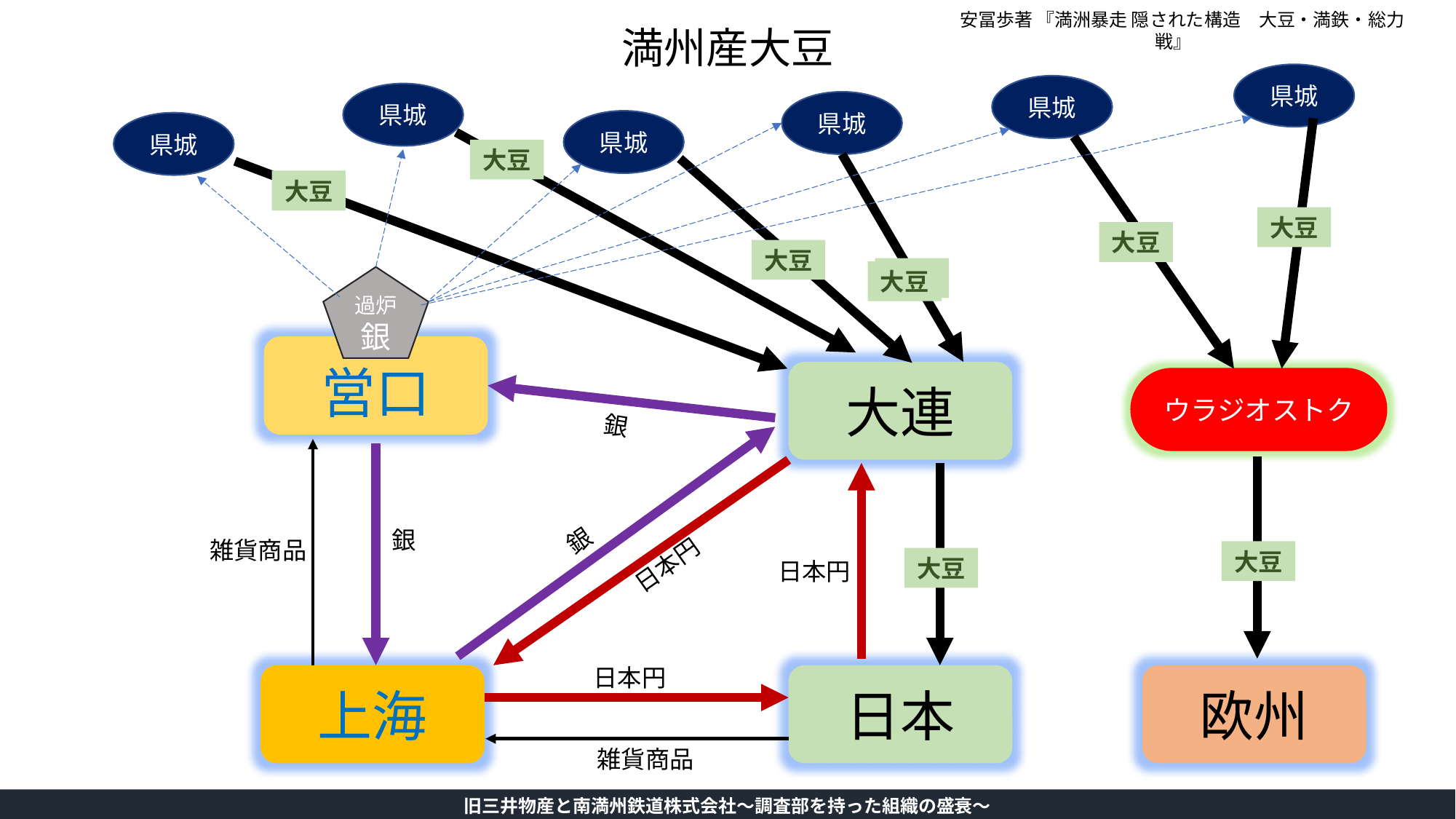

安冨歩著 『満洲暴走 隠された構造　大豆・満鉄・総力戦』
満州産大豆
県城
県城
県城
県城
県城
県城
大豆
大豆
大豆
大豆
大豆
大豆
大豆
過炉銀
営口
大連
ウラジオストク
銀
銀
銀
雑貨商品
大豆
日本円
大豆
日本円
日本円
上海
日本
欧州
雑貨商品
旧三井物産と南満州鉄道株式会社～調査部を持った組織の盛衰～